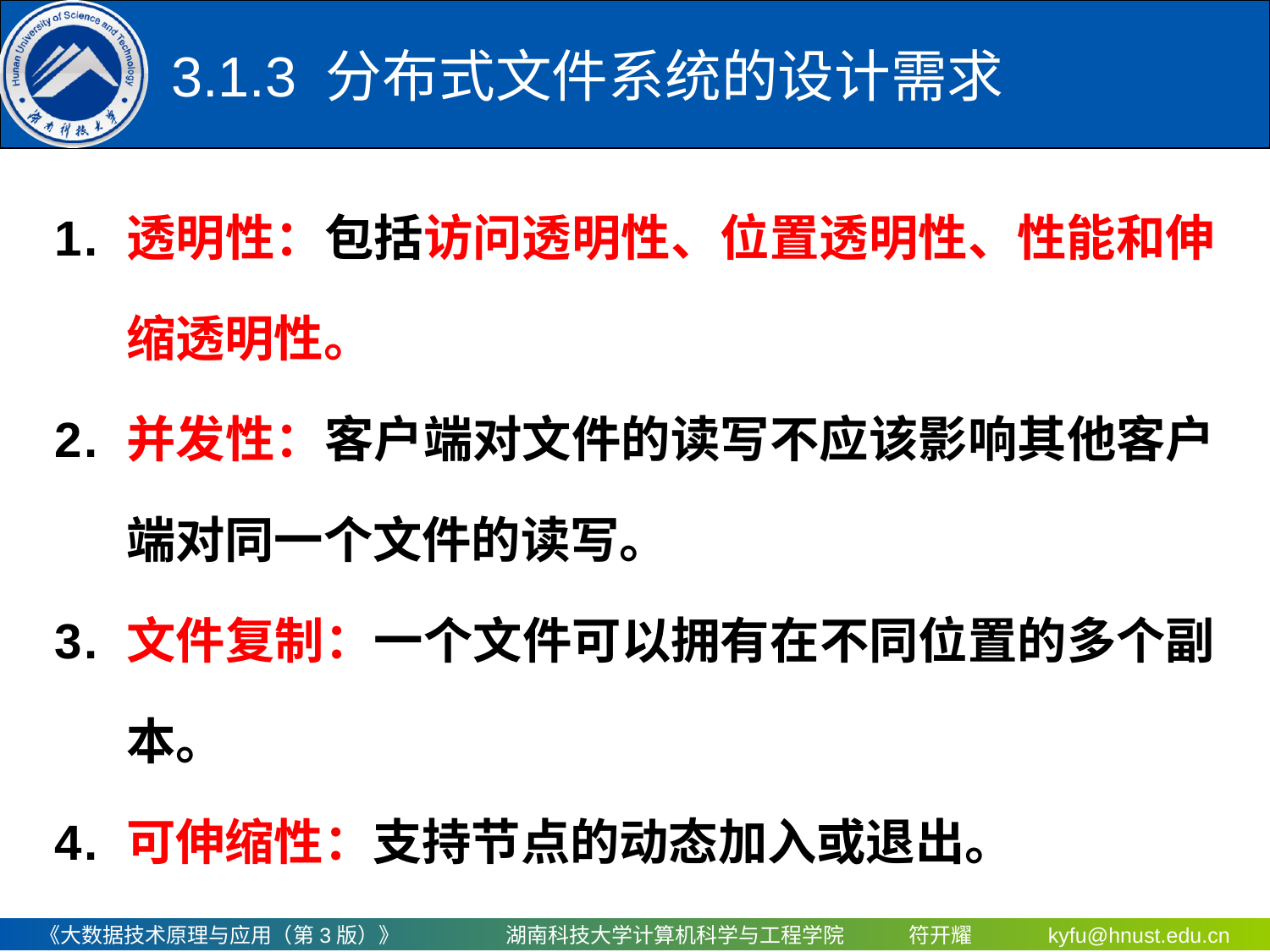

# 3.1.3 分布式文件系统的设计需求
透明性：包括访问透明性、位置透明性、性能和伸缩透明性。
并发性：客户端对文件的读写不应该影响其他客户端对同一个文件的读写。
文件复制：一个文件可以拥有在不同位置的多个副本。
可伸缩性：支持节点的动态加入或退出。